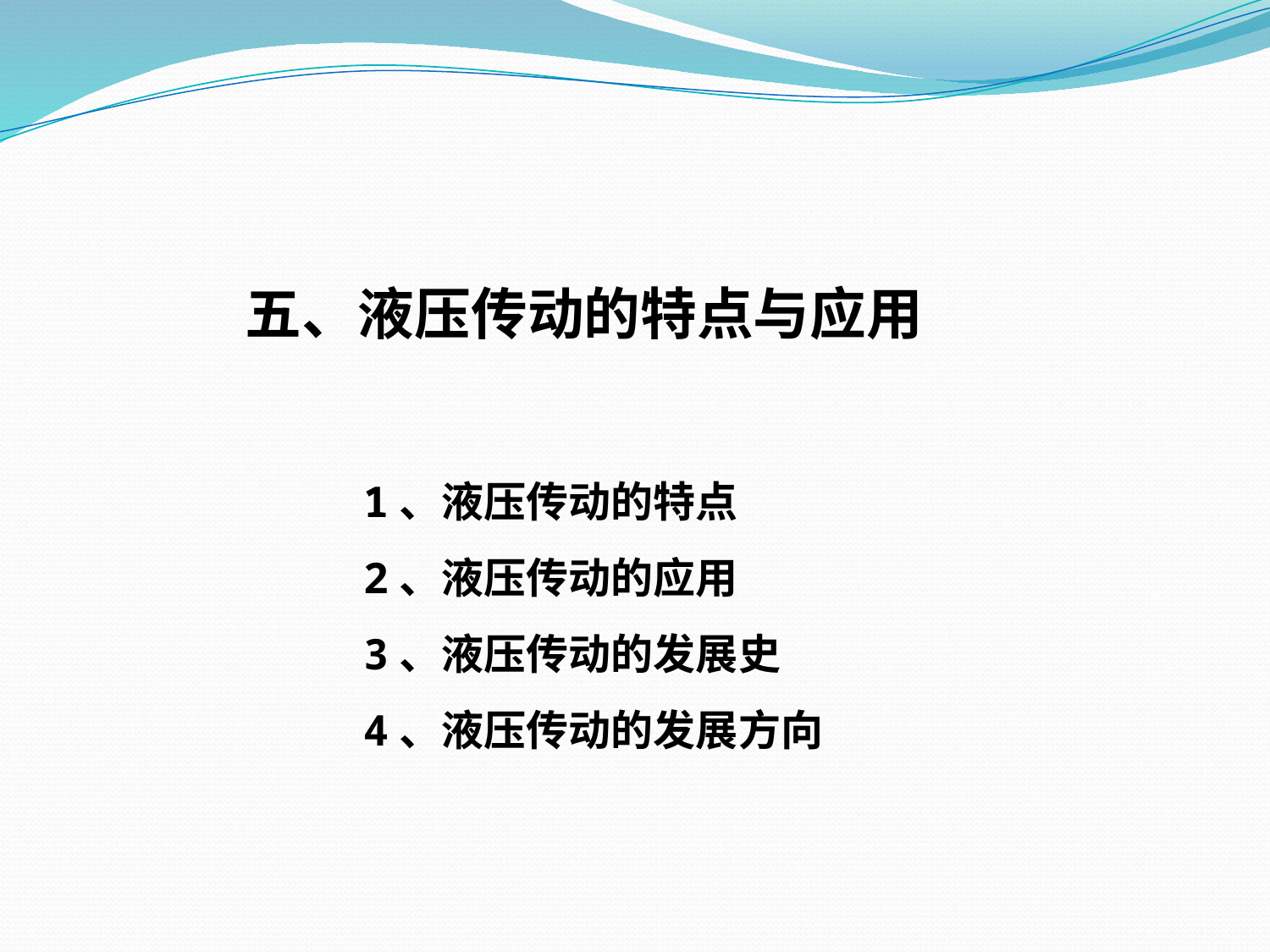

五、液压传动的特点与应用
1、液压传动的特点
2、液压传动的应用
3、液压传动的发展史
4、液压传动的发展方向